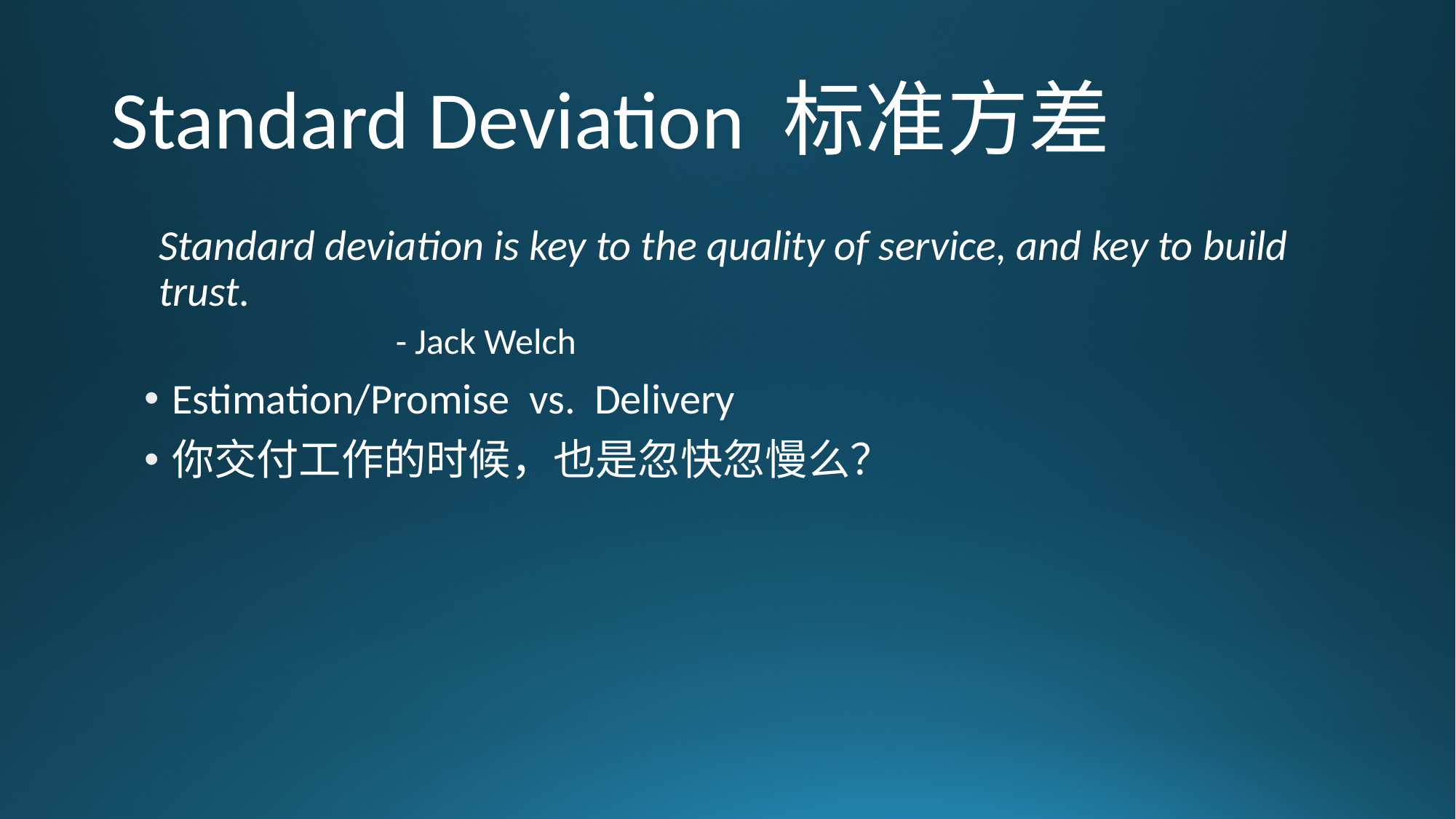

# Standard Deviation 标准方差
Standard deviation is key to the quality of service, and key to build trust.
		- Jack Welch
Estimation/Promise  vs.  Delivery
你交付工作的时候，也是忽快忽慢么？